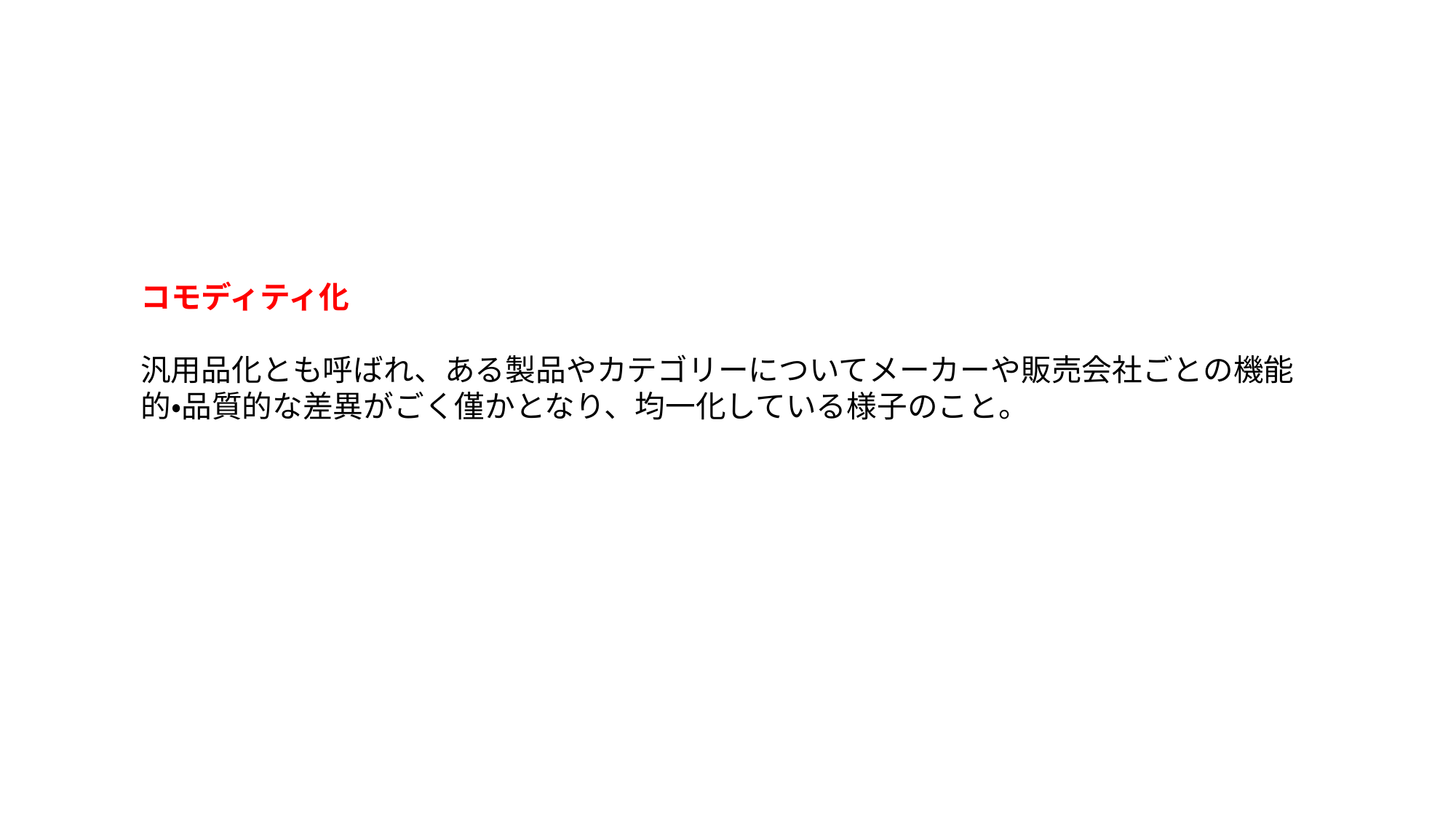

コモディティ化

汎用品化とも呼ばれ、ある製品やカテゴリーについてメーカーや販売会社ごとの機能的・品質的な差異がごく僅かとなり、均一化している様子のこと。